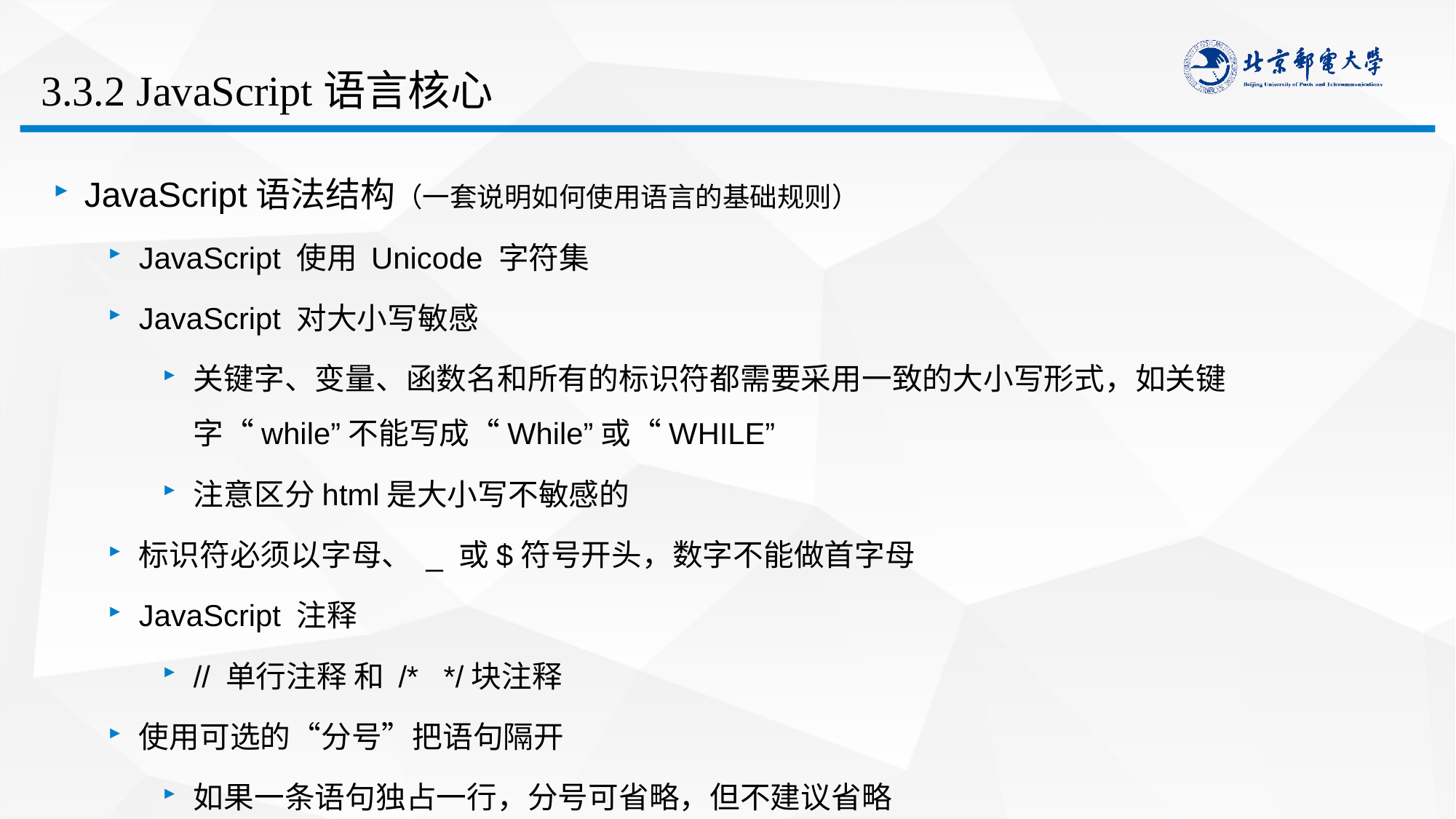

# 3.3.2 JavaScript语言核心
JavaScript语法结构（一套说明如何使用语言的基础规则）
JavaScript 使用 Unicode 字符集
JavaScript 对大小写敏感
关键字、变量、函数名和所有的标识符都需要采用一致的大小写形式，如关键字“while”不能写成“While”或“WHILE”
注意区分html是大小写不敏感的
标识符必须以字母、 _ 或$符号开头，数字不能做首字母
JavaScript 注释
// 单行注释 和 /*   */块注释
使用可选的“分号”把语句隔开
如果一条语句独占一行，分号可省略，但不建议省略